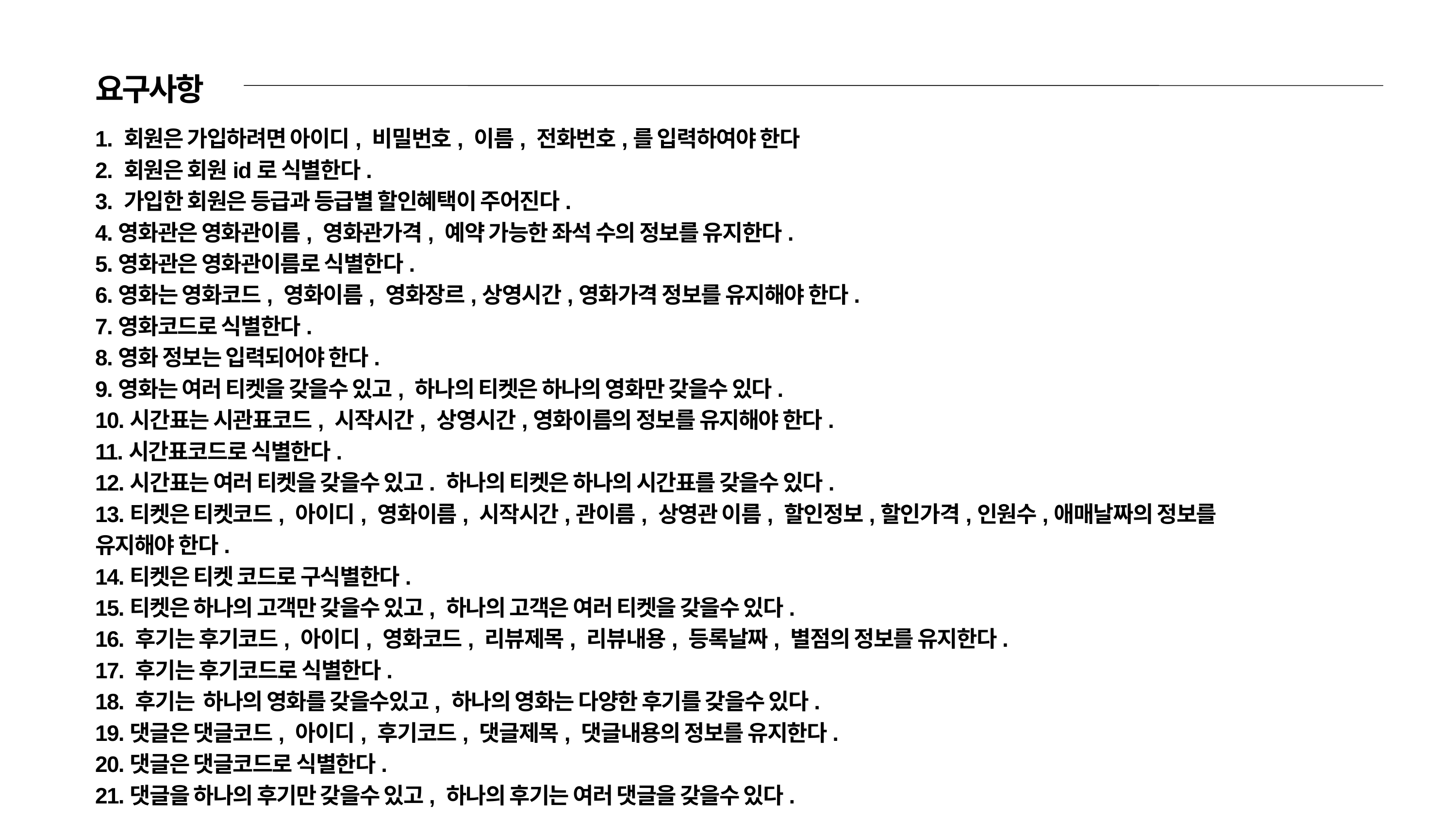

요구사항

1. 회원은 가입하려면 아이디, 비밀번호, 이름, 전화번호,를 입력하여야 한다
2. 회원은 회원id로 식별한다.
3. 가입한 회원은 등급과 등급별 할인혜택이 주어진다.
4.영화관은 영화관이름, 영화관가격, 예약 가능한 좌석 수의 정보를 유지한다.
5.영화관은 영화관이름로 식별한다.
6.영화는 영화코드, 영화이름, 영화장르,상영시간,영화가격 정보를 유지해야 한다.
7.영화코드로 식별한다.
8.영화 정보는 입력되어야 한다.
9.영화는 여러 티켓을 갖을수 있고, 하나의 티켓은 하나의 영화만 갖을수 있다.
10.시간표는 시관표코드, 시작시간, 상영시간,영화이름의 정보를 유지해야 한다.
11.시간표코드로 식별한다.
12.시간표는 여러 티켓을 갖을수 있고. 하나의 티켓은 하나의 시간표를 갖을수 있다.
13.티켓은 티켓코드, 아이디, 영화이름, 시작시간,관이름, 상영관 이름, 할인정보,할인가격,인원수,애매날짜의 정보를 유지해야 한다.
14.티켓은 티켓 코드로 구식별한다.
15.티켓은 하나의 고객만 갖을수 있고, 하나의 고객은 여러 티켓을 갖을수 있다.
16. 후기는 후기코드, 아이디, 영화코드, 리뷰제목, 리뷰내용, 등록날짜, 별점의 정보를 유지한다.
17. 후기는 후기코드로 식별한다.
18. 후기는  하나의 영화를 갖을수있고, 하나의 영화는 다양한 후기를 갖을수 있다.
19.댓글은 댓글코드, 아이디, 후기코드, 댓글제목, 댓글내용의 정보를 유지한다.
20.댓글은 댓글코드로 식별한다.
21.댓글을 하나의 후기만 갖을수 있고, 하나의 후기는 여러 댓글을 갖을수 있다.